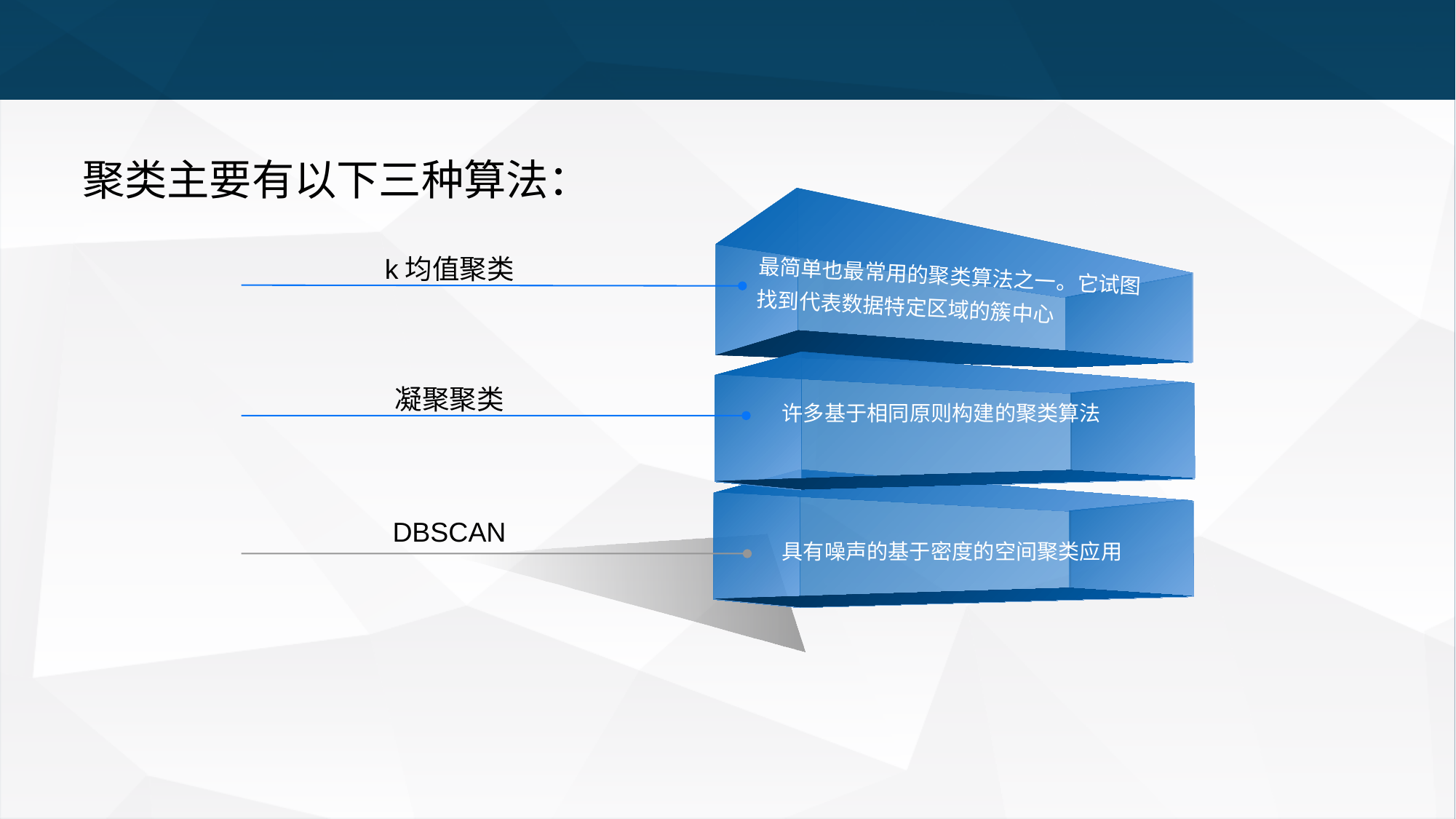

#
聚类主要有以下三种算法：

k均值聚类
最简单也最常用的聚类算法之一。它试图找到代表数据特定区域的簇中心

凝聚聚类
许多基于相同原则构建的聚类算法

DBSCAN
具有噪声的基于密度的空间聚类应用